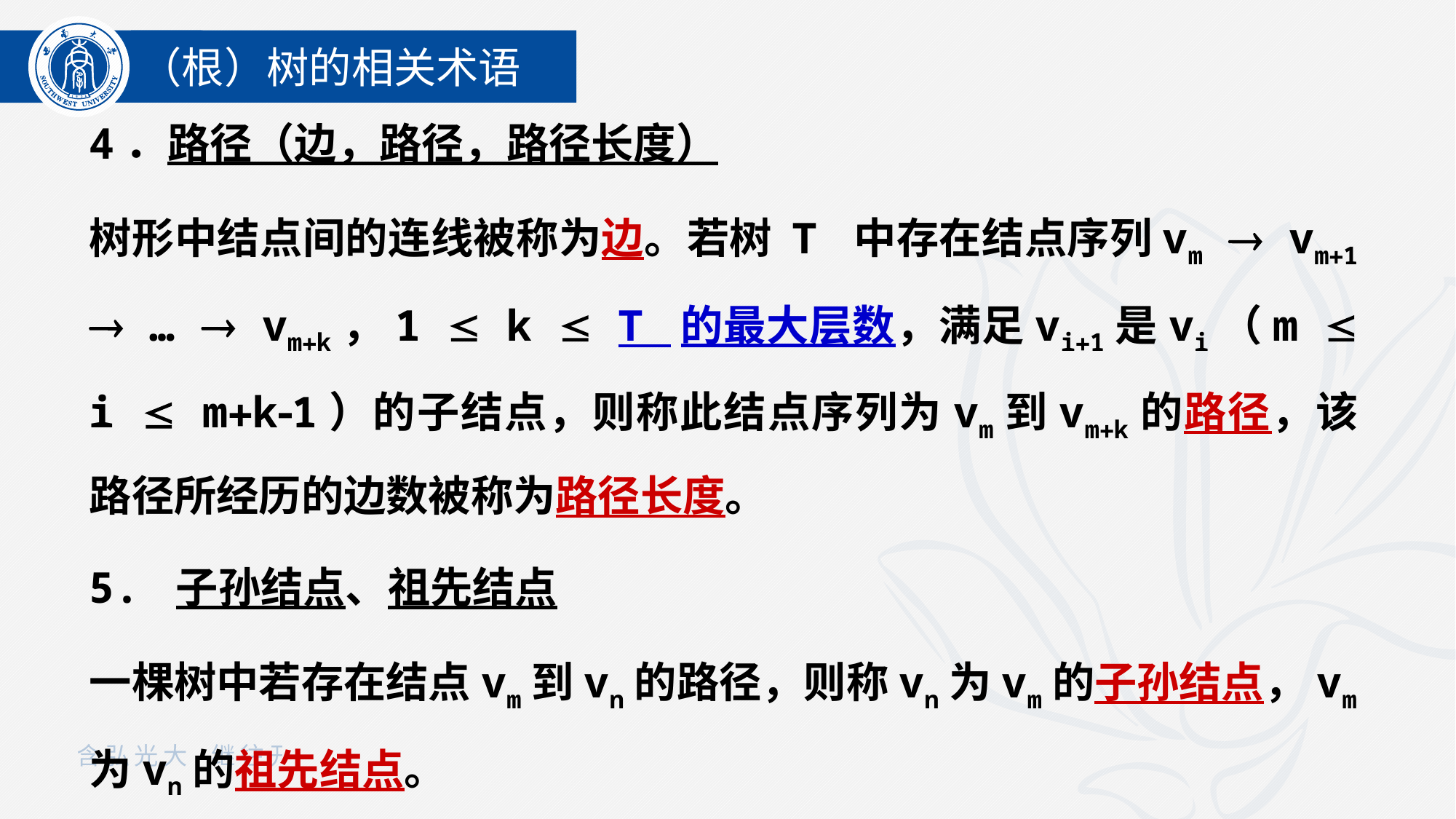

（根）树的相关术语
4．路径（边，路径，路径长度）
树形中结点间的连线被称为边。若树 T 中存在结点序列vm → vm+1 → … → vm+k，1 ≤ k ≤ T 的最大层数，满足vi+1是vi（m ≤ i ≤ m+k−1）的子结点，则称此结点序列为vm到vm+k的路径，该路径所经历的边数被称为路径长度。
5. 子孙结点、祖先结点
一棵树中若存在结点vm到vn的路径，则称vn为vm的子孙结点，vm为vn的祖先结点。